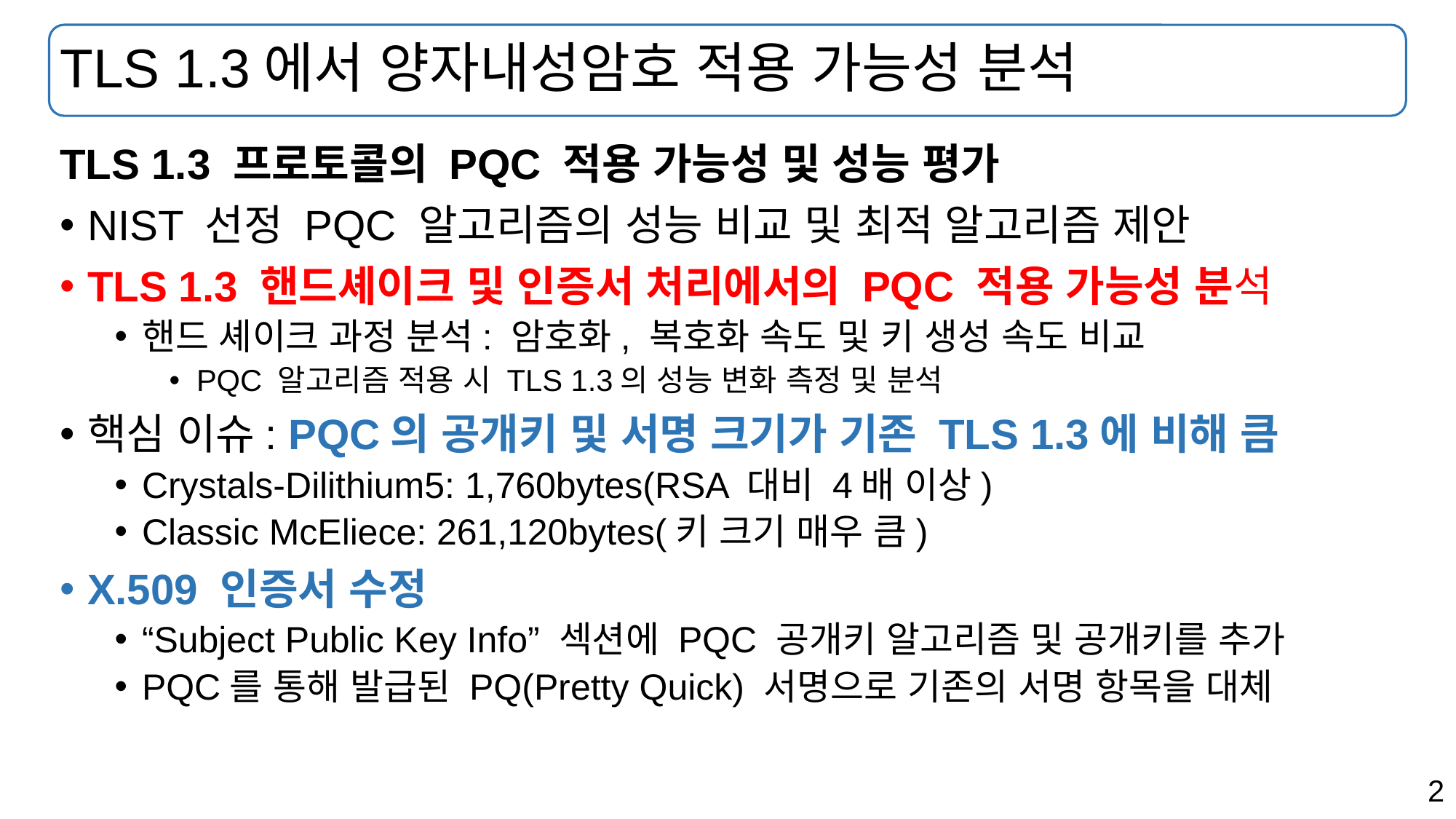

# TLS 1.3에서 양자내성암호 적용 가능성 분석
TLS 1.3 프로토콜의 PQC 적용 가능성 및 성능 평가
NIST 선정 PQC 알고리즘의 성능 비교 및 최적 알고리즘 제안
TLS 1.3 핸드셰이크 및 인증서 처리에서의 PQC 적용 가능성 분석
핸드 셰이크 과정 분석: 암호화, 복호화 속도 및 키 생성 속도 비교
PQC 알고리즘 적용 시 TLS 1.3의 성능 변화 측정 및 분석
핵심 이슈: PQC의 공개키 및 서명 크기가 기존 TLS 1.3에 비해 큼
Crystals-Dilithium5: 1,760bytes(RSA 대비 4배 이상)
Classic McEliece: 261,120bytes(키 크기 매우 큼)
X.509 인증서 수정
“Subject Public Key Info” 섹션에 PQC 공개키 알고리즘 및 공개키를 추가
PQC를 통해 발급된 PQ(Pretty Quick) 서명으로 기존의 서명 항목을 대체